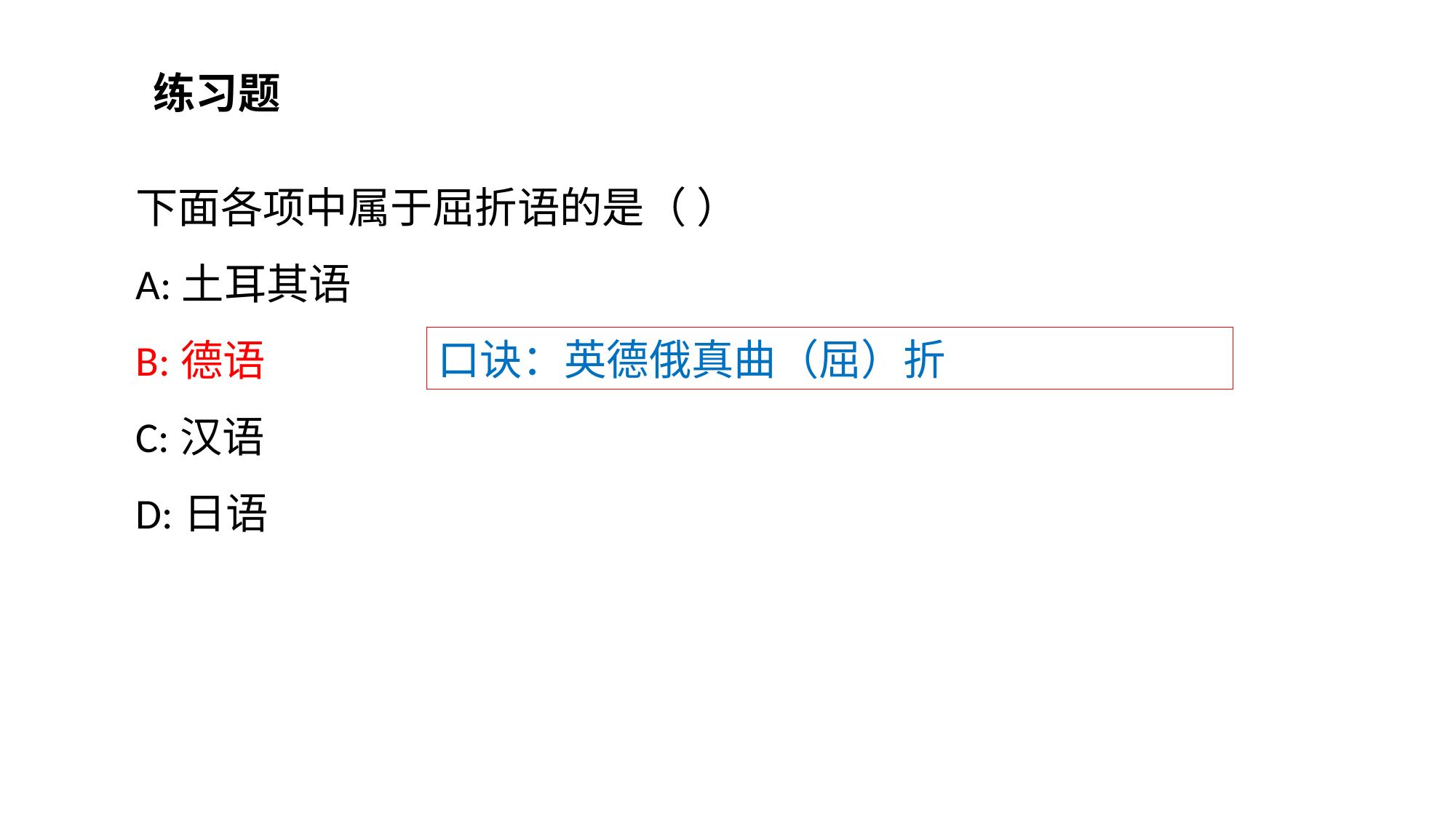

练习题
下面各项中属于屈折语的是（ ）
A:土耳其语
B:德语
C:汉语
D:日语
口诀：英德俄真曲（屈）折